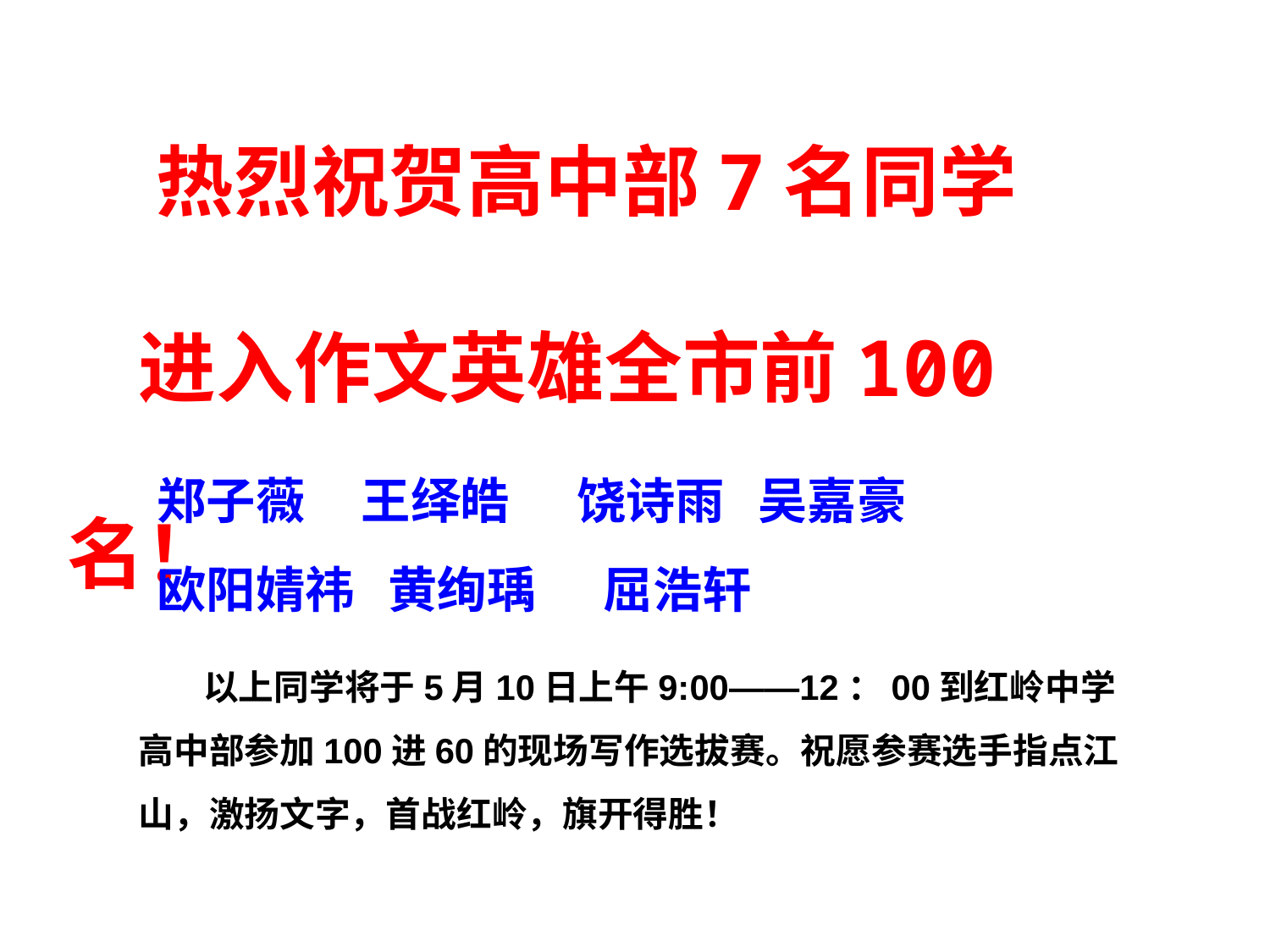

热烈祝贺高中部7名同学
   进入作文英雄全市前100名！

郑子薇     王绎皓      饶诗雨   吴嘉豪
欧阳婧祎   黄绚瑀      屈浩轩
       以上同学将于5月10日上午9:00——12：00到红岭中学高中部参加100进60的现场写作选拔赛。祝愿参赛选手指点江山，激扬文字，首战红岭，旗开得胜！